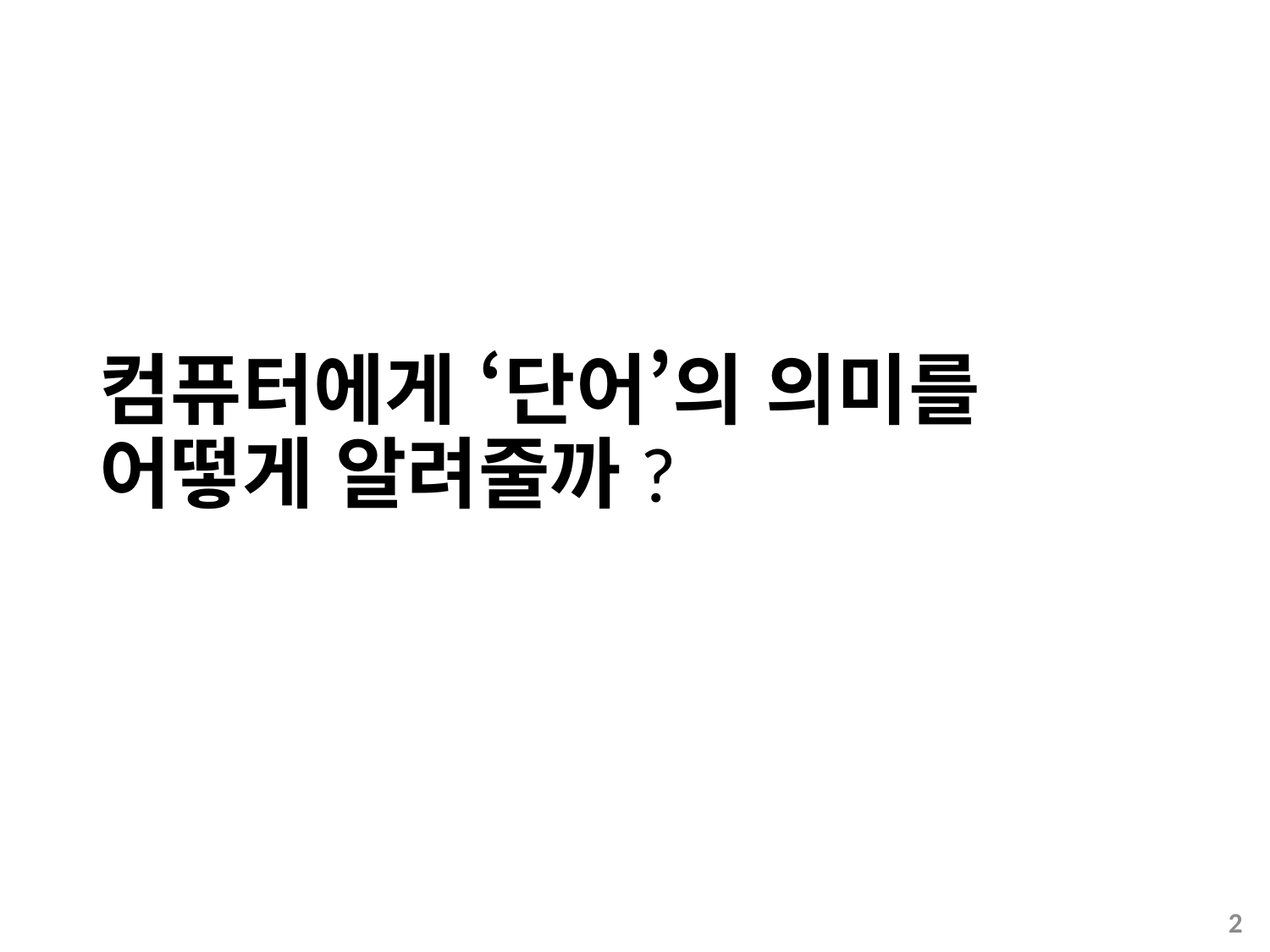

# 컴퓨터에게 ‘단어’의 의미를 어떻게 알려줄까?
2